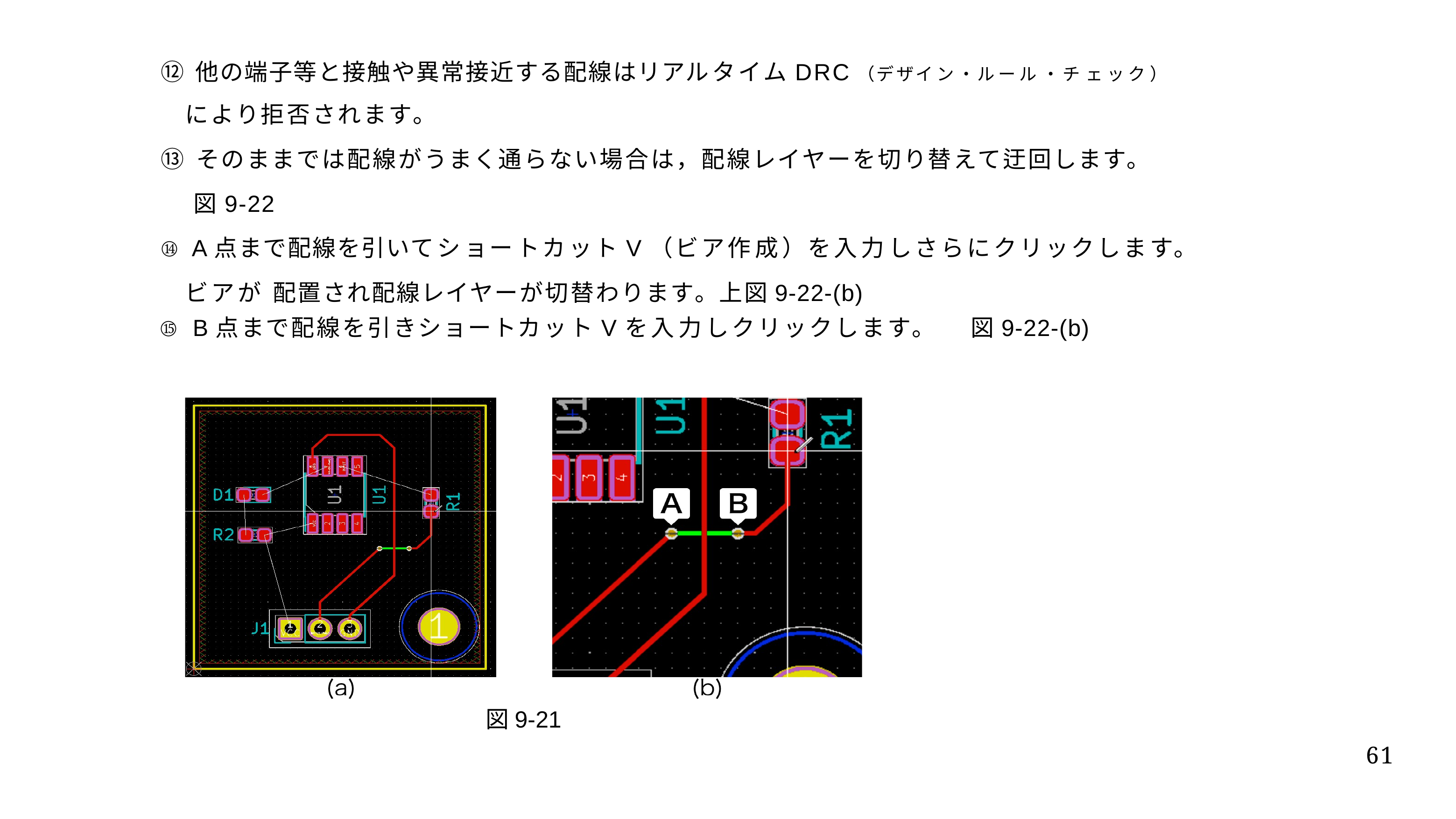

⑫ 他の端子等と接触や異常接近する配線はリアルタイムDRC（デザイン・ルール・チェック）により拒否されます。
⑬	 そのままでは配線がうまく通らない場合は，配線レイヤーを切り替えて迂回します。
    図9-22
⑭	 A点まで配線を引いてショートカットV（ビア作成）を入力しさらにクリックします。ビアが 配置され配線レイヤーが切替わります。上図9-22-(b)
⑮	 B点まで配線を引きショートカットVを入力しクリックします。     図9-22-(b)

図9-21
61
32